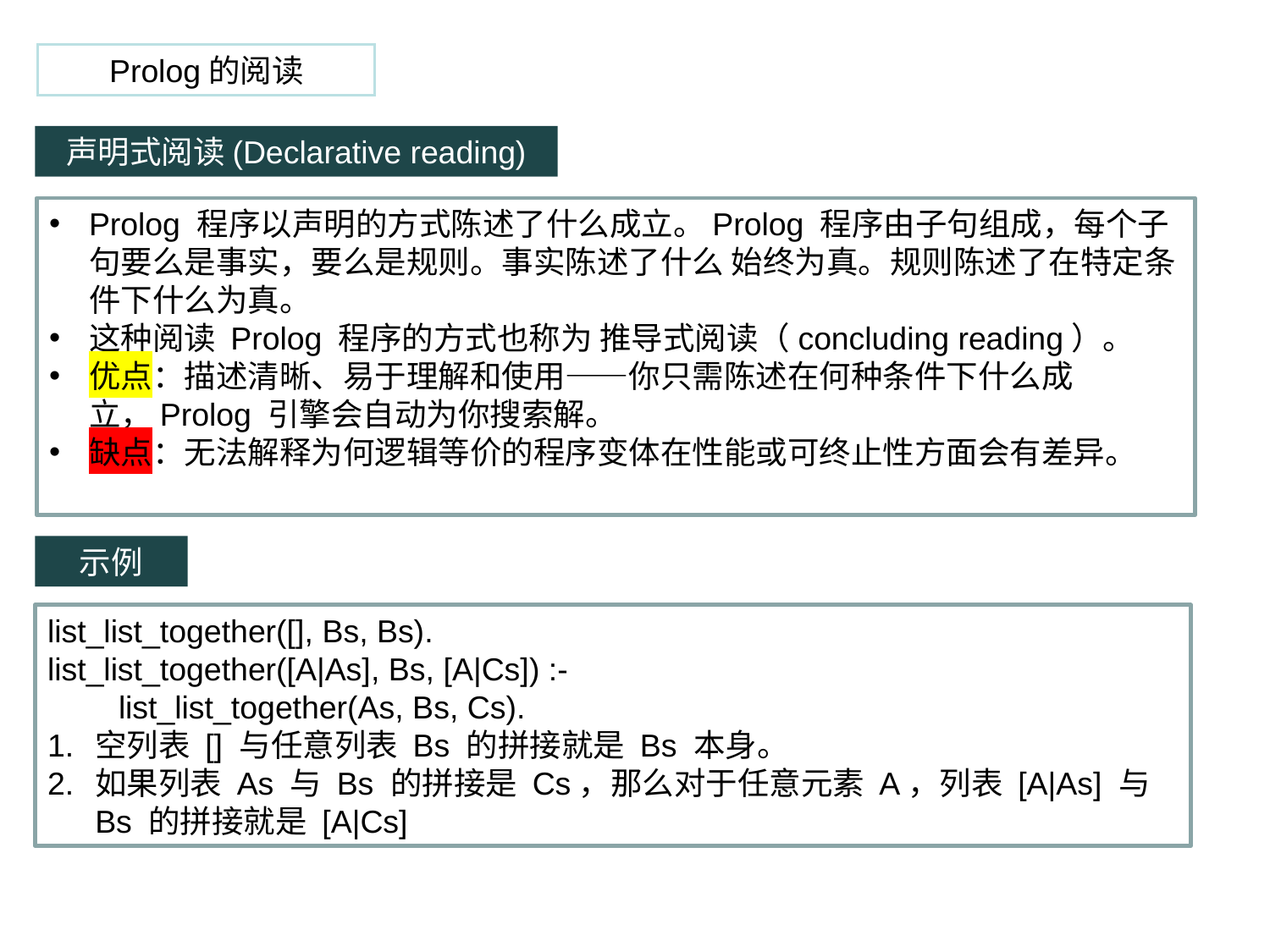

Prolog的阅读
声明式阅读(Declarative reading)
Prolog 程序以声明的方式陈述了什么成立。Prolog 程序由子句组成，每个子句要么是事实，要么是规则。事实陈述了什么 始终为真。规则陈述了在特定条件下什么为真。
这种阅读 Prolog 程序的方式也称为 推导式阅读（concluding reading）。
优点：描述清晰、易于理解和使用——你只需陈述在何种条件下什么成立，Prolog 引擎会自动为你搜索解。
缺点：无法解释为何逻辑等价的程序变体在性能或可终止性方面会有差异。

示例
list_list_together([], Bs, Bs).
list_list_together([A|As], Bs, [A|Cs]) :-
        list_list_together(As, Bs, Cs).
空列表 [] 与任意列表 Bs 的拼接就是 Bs 本身。
如果列表 As 与 Bs 的拼接是 Cs，那么对于任意元素 A，列表 [A|As] 与 Bs 的拼接就是 [A|Cs]